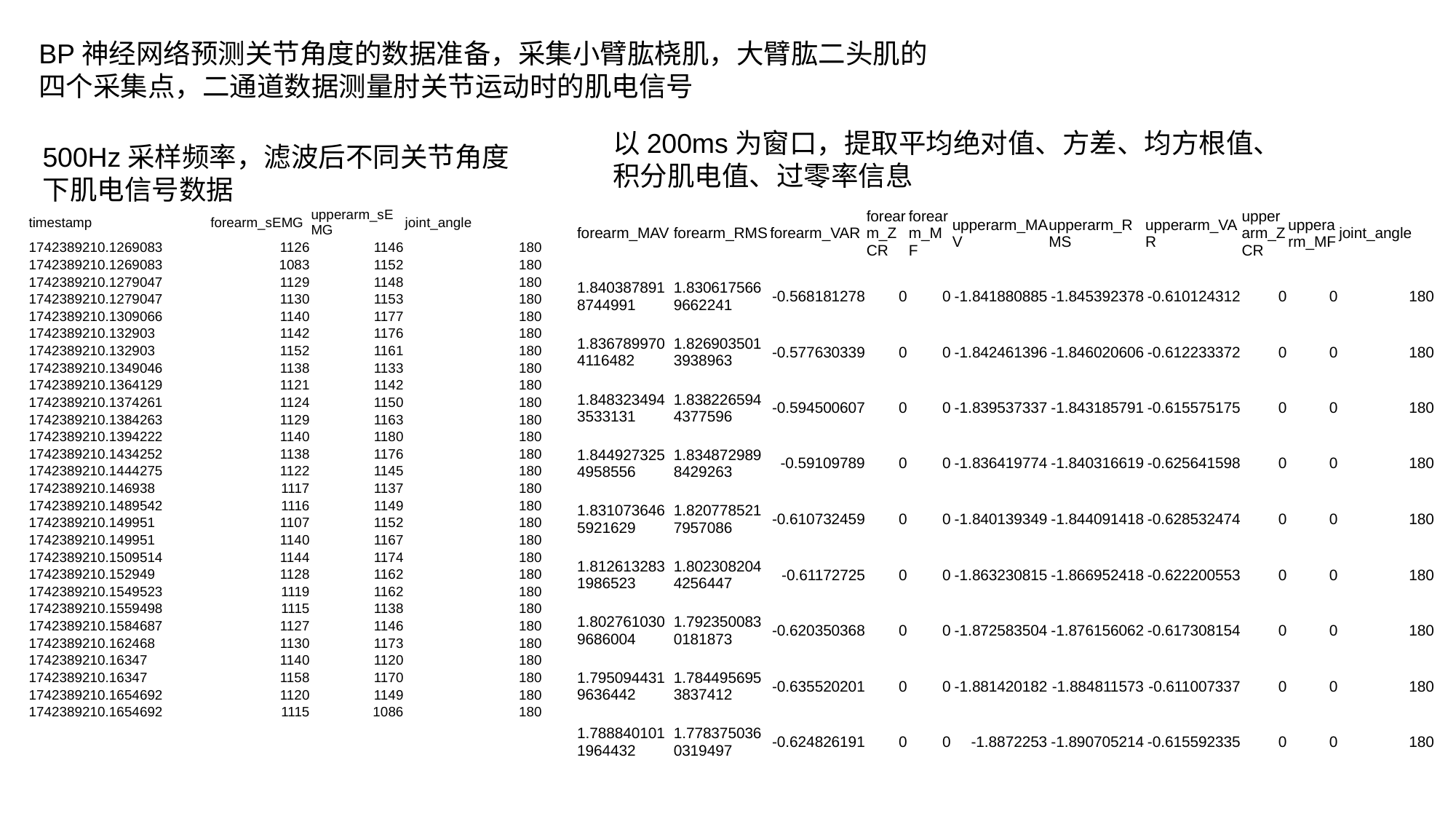

BP神经网络预测关节角度的数据准备，采集小臂肱桡肌，大臂肱二头肌的四个采集点，二通道数据测量肘关节运动时的肌电信号
以200ms为窗口，提取平均绝对值、方差、均方根值、积分肌电值、过零率信息
500Hz采样频率，滤波后不同关节角度下肌电信号数据
| forearm\_MAV | forearm\_RMS | forearm\_VAR | forearm\_ZCR | forearm\_MF | upperarm\_MAV | upperarm\_RMS | upperarm\_VAR | upperarm\_ZCR | upperarm\_MF | joint\_angle |
| --- | --- | --- | --- | --- | --- | --- | --- | --- | --- | --- |
| 1.8403878918744991 | 1.8306175669662241 | -0.568181278 | 0 | 0 | -1.841880885 | -1.845392378 | -0.610124312 | 0 | 0 | 180 |
| 1.8367899704116482 | 1.8269035013938963 | -0.577630339 | 0 | 0 | -1.842461396 | -1.846020606 | -0.612233372 | 0 | 0 | 180 |
| 1.8483234943533131 | 1.8382265944377596 | -0.594500607 | 0 | 0 | -1.839537337 | -1.843185791 | -0.615575175 | 0 | 0 | 180 |
| 1.8449273254958556 | 1.8348729898429263 | -0.59109789 | 0 | 0 | -1.836419774 | -1.840316619 | -0.625641598 | 0 | 0 | 180 |
| 1.8310736465921629 | 1.8207785217957086 | -0.610732459 | 0 | 0 | -1.840139349 | -1.844091418 | -0.628532474 | 0 | 0 | 180 |
| 1.8126132831986523 | 1.8023082044256447 | -0.61172725 | 0 | 0 | -1.863230815 | -1.866952418 | -0.622200553 | 0 | 0 | 180 |
| 1.8027610309686004 | 1.7923500830181873 | -0.620350368 | 0 | 0 | -1.872583504 | -1.876156062 | -0.617308154 | 0 | 0 | 180 |
| 1.7950944319636442 | 1.7844956953837412 | -0.635520201 | 0 | 0 | -1.881420182 | -1.884811573 | -0.611007337 | 0 | 0 | 180 |
| 1.7888401011964432 | 1.7783750360319497 | -0.624826191 | 0 | 0 | -1.8872253 | -1.890705214 | -0.615592335 | 0 | 0 | 180 |
| timestamp | forearm\_sEMG | upperarm\_sEMG | joint\_angle |
| --- | --- | --- | --- |
| 1742389210.1269083 | 1126 | 1146 | 180 |
| 1742389210.1269083 | 1083 | 1152 | 180 |
| 1742389210.1279047 | 1129 | 1148 | 180 |
| 1742389210.1279047 | 1130 | 1153 | 180 |
| 1742389210.1309066 | 1140 | 1177 | 180 |
| 1742389210.132903 | 1142 | 1176 | 180 |
| 1742389210.132903 | 1152 | 1161 | 180 |
| 1742389210.1349046 | 1138 | 1133 | 180 |
| 1742389210.1364129 | 1121 | 1142 | 180 |
| 1742389210.1374261 | 1124 | 1150 | 180 |
| 1742389210.1384263 | 1129 | 1163 | 180 |
| 1742389210.1394222 | 1140 | 1180 | 180 |
| 1742389210.1434252 | 1138 | 1176 | 180 |
| 1742389210.1444275 | 1122 | 1145 | 180 |
| 1742389210.146938 | 1117 | 1137 | 180 |
| 1742389210.1489542 | 1116 | 1149 | 180 |
| 1742389210.149951 | 1107 | 1152 | 180 |
| 1742389210.149951 | 1140 | 1167 | 180 |
| 1742389210.1509514 | 1144 | 1174 | 180 |
| 1742389210.152949 | 1128 | 1162 | 180 |
| 1742389210.1549523 | 1119 | 1162 | 180 |
| 1742389210.1559498 | 1115 | 1138 | 180 |
| 1742389210.1584687 | 1127 | 1146 | 180 |
| 1742389210.162468 | 1130 | 1173 | 180 |
| 1742389210.16347 | 1140 | 1120 | 180 |
| 1742389210.16347 | 1158 | 1170 | 180 |
| 1742389210.1654692 | 1120 | 1149 | 180 |
| 1742389210.1654692 | 1115 | 1086 | 180 |